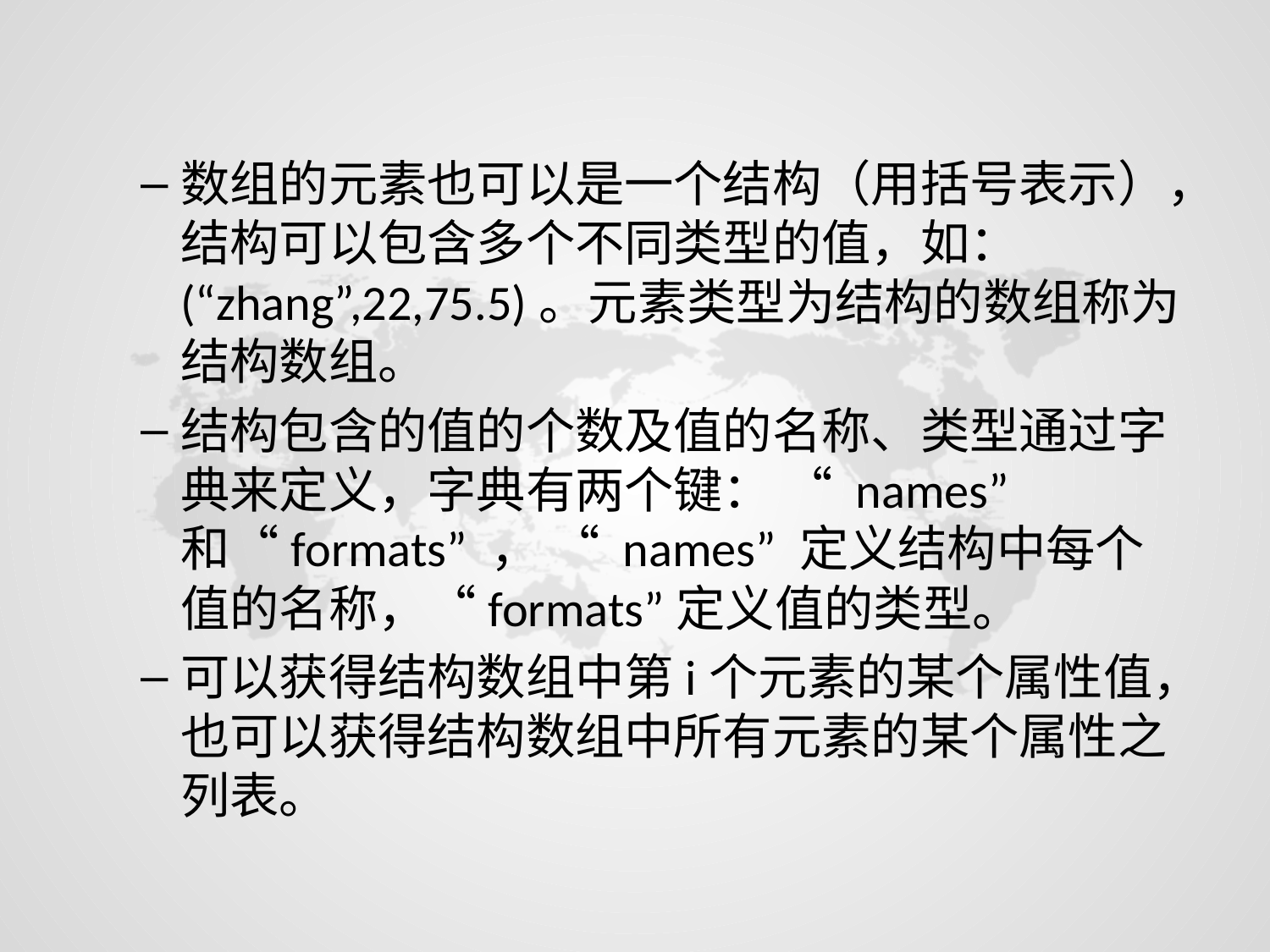

数组的元素也可以是一个结构（用括号表示），结构可以包含多个不同类型的值，如：(“zhang”,22,75.5)。元素类型为结构的数组称为结构数组。
结构包含的值的个数及值的名称、类型通过字典来定义，字典有两个键： “ names” 和“formats” ， “ names” 定义结构中每个值的名称，“formats”定义值的类型。
可以获得结构数组中第i个元素的某个属性值，也可以获得结构数组中所有元素的某个属性之列表。